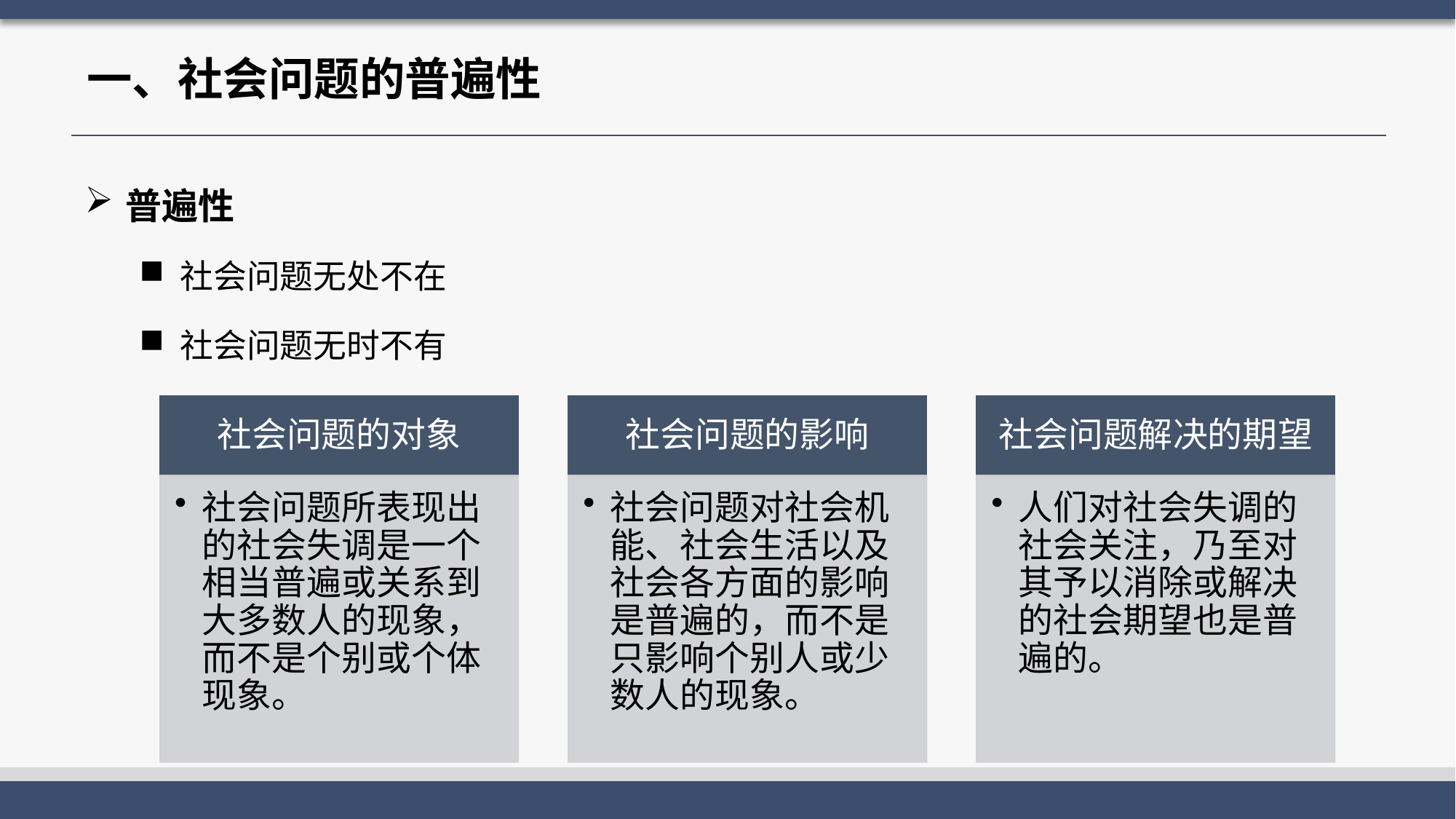

# 一、社会问题的普遍性

普遍性
社会问题无处不在
社会问题无时不有
社会问题的对象
社会问题所表现出的社会失调是一个相当普遍或关系到大多数人的现象，而不是个别或个体现象。
社会问题的影响
社会问题对社会机能、社会生活以及社会各方面的影响是普遍的，而不是只影响个别人或少数人的现象。
社会问题解决的期望
人们对社会失调的社会关注，乃至对其予以消除或解决的社会期望也是普遍的。